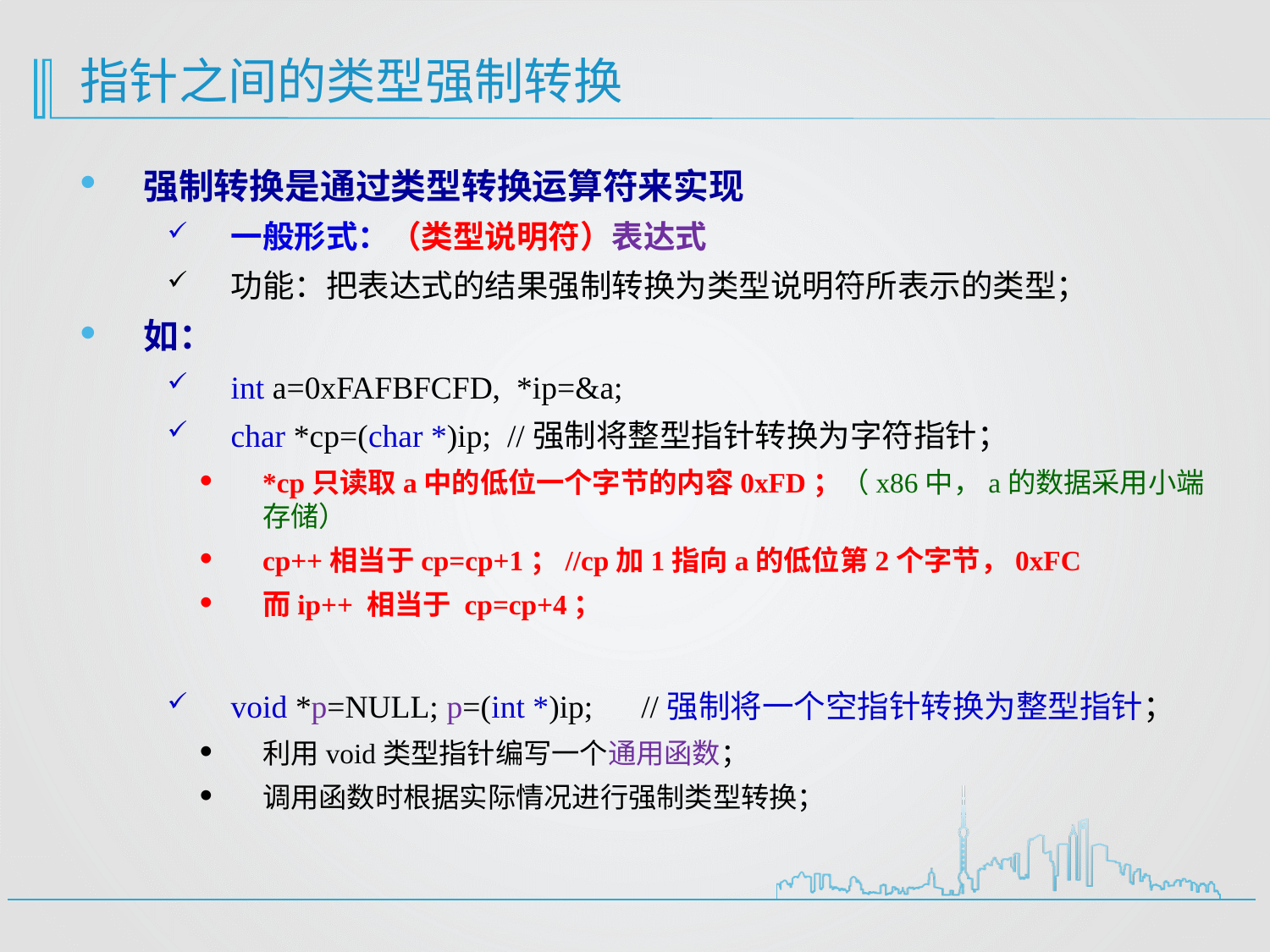

# 指针之间的类型强制转换
强制转换是通过类型转换运算符来实现
一般形式：（类型说明符）表达式
功能：把表达式的结果强制转换为类型说明符所表示的类型；
如：
int a=0xFAFBFCFD,  *ip=&a;
char *cp=(char *)ip;  //强制将整型指针转换为字符指针；
*cp只读取a中的低位一个字节的内容0xFD；（x86中，a的数据采用小端存储）
cp++相当于cp=cp+1；//cp加1指向a的低位第2个字节，0xFC
而ip++ 相当于 cp=cp+4；

void *p=NULL; p=(int *)ip;      //强制将一个空指针转换为整型指针；
利用void类型指针编写一个通用函数；
调用函数时根据实际情况进行强制类型转换；